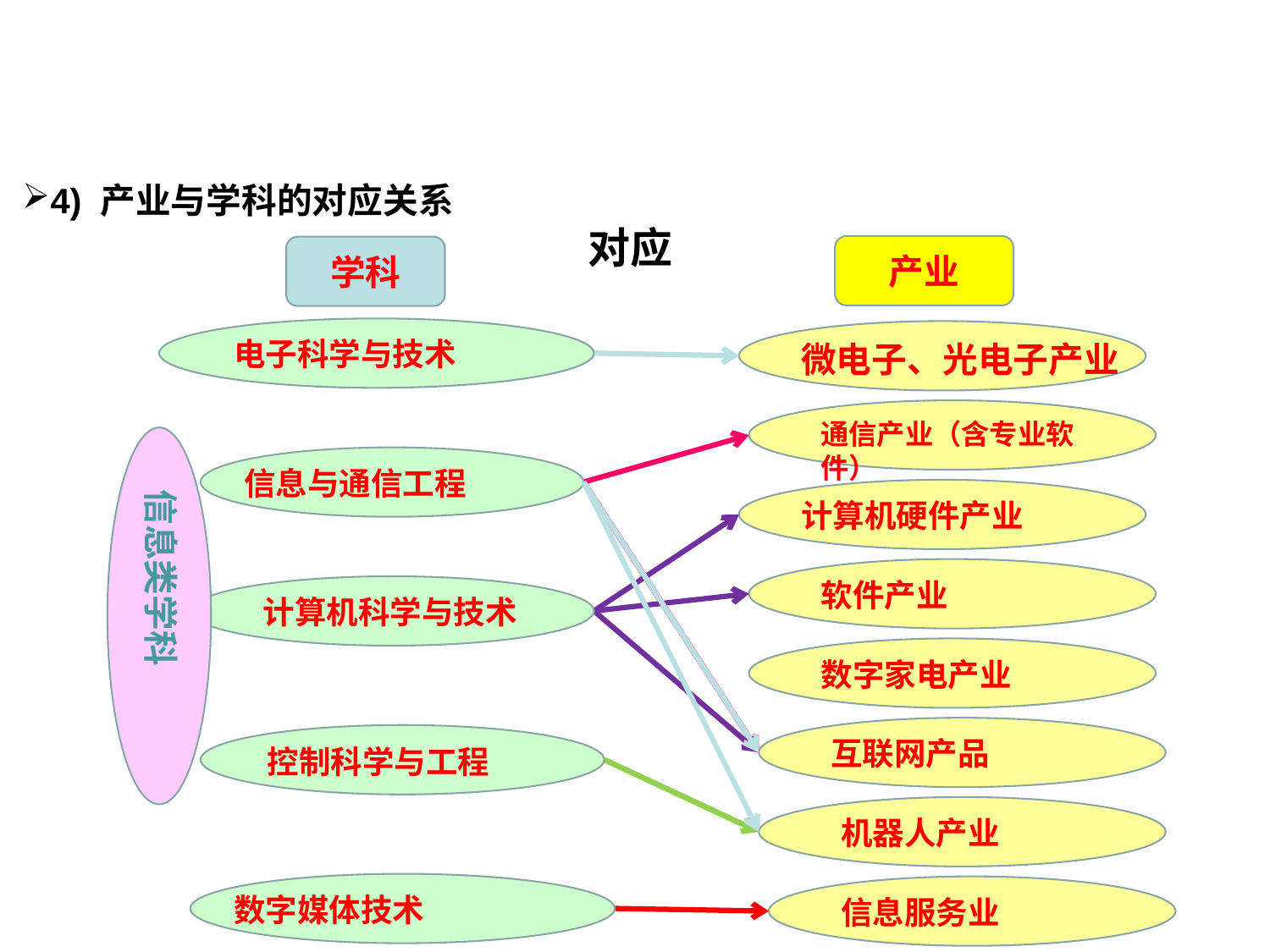

4) 产业与学科的对应关系
对应
产业
学科

电子科学与技术

信息类学科

信息与通信工程

计算机科学与技术

控制科学与工程

数字媒体技术

微电子、光电子产业

通信产业（含专业软件）

计算机硬件产业

软件产业

数字家电产业

互联网产品

机器人产业

信息服务业